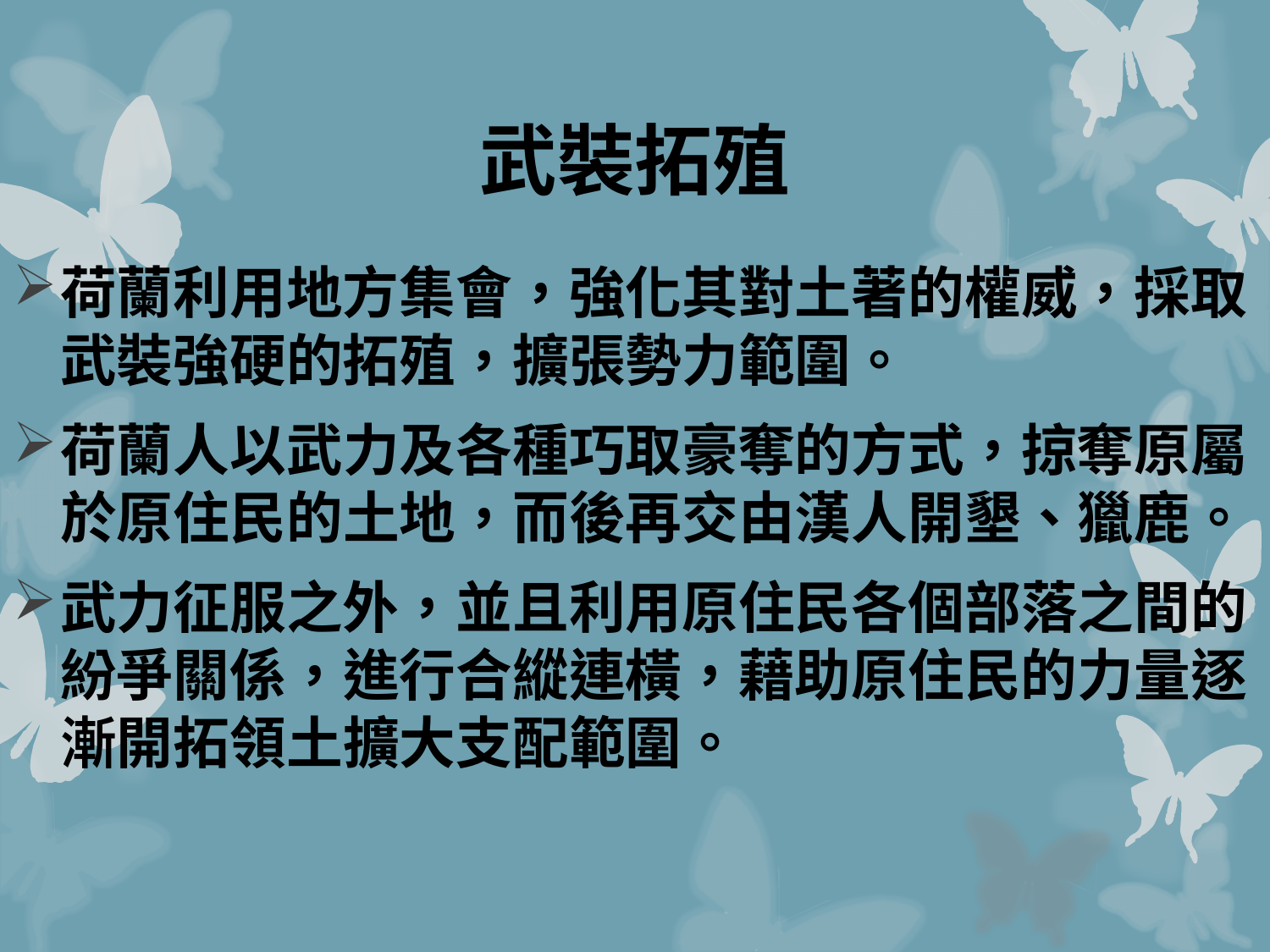

# 武裝拓殖
荷蘭利用地方集會，強化其對土著的權威，採取武裝強硬的拓殖，擴張勢力範圍。
荷蘭人以武力及各種巧取豪奪的方式，掠奪原屬於原住民的土地，而後再交由漢人開墾、獵鹿。
武力征服之外，並且利用原住民各個部落之間的紛爭關係，進行合縱連橫，藉助原住民的力量逐漸開拓領土擴大支配範圍。